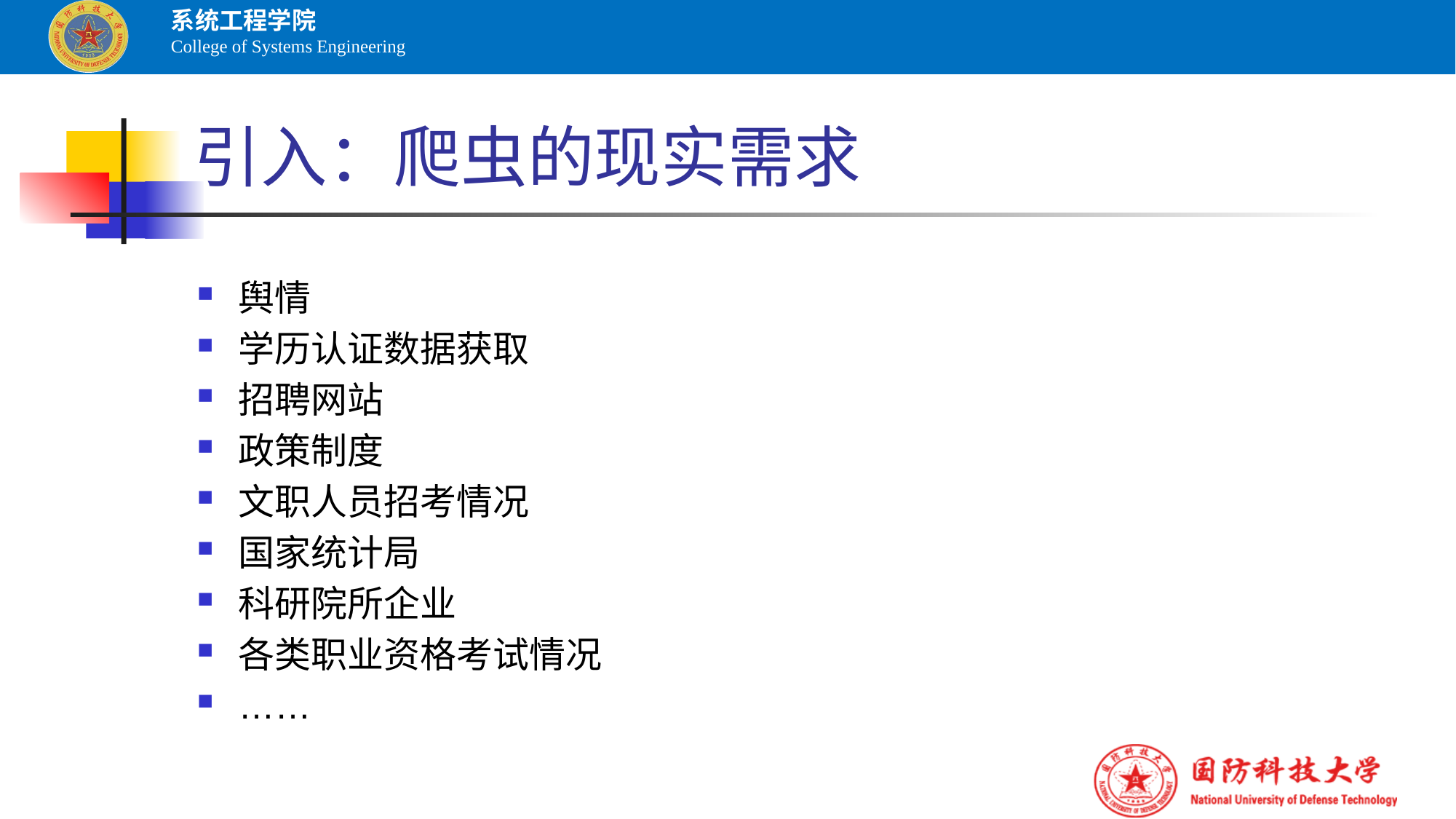

# 引入：爬虫的现实需求
舆情
学历认证数据获取
招聘网站
政策制度
文职人员招考情况
国家统计局
科研院所企业
各类职业资格考试情况
……